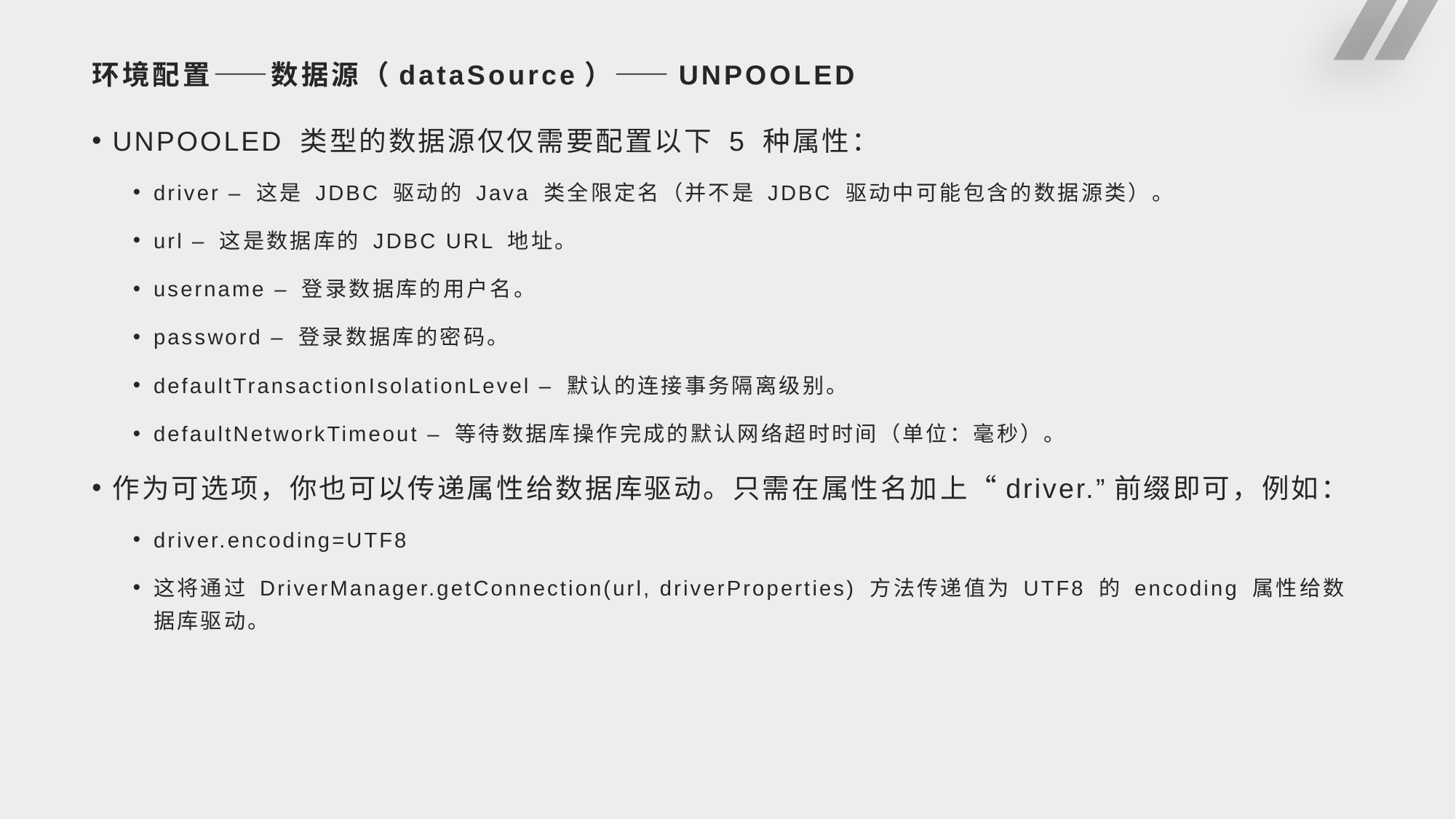

# 环境配置——数据源（dataSource）——UNPOOLED
UNPOOLED 类型的数据源仅仅需要配置以下 5 种属性：
driver – 这是 JDBC 驱动的 Java 类全限定名（并不是 JDBC 驱动中可能包含的数据源类）。
url – 这是数据库的 JDBC URL 地址。
username – 登录数据库的用户名。
password – 登录数据库的密码。
defaultTransactionIsolationLevel – 默认的连接事务隔离级别。
defaultNetworkTimeout – 等待数据库操作完成的默认网络超时时间（单位：毫秒）。
作为可选项，你也可以传递属性给数据库驱动。只需在属性名加上“driver.”前缀即可，例如：
driver.encoding=UTF8
这将通过 DriverManager.getConnection(url, driverProperties) 方法传递值为 UTF8 的 encoding 属性给数据库驱动。